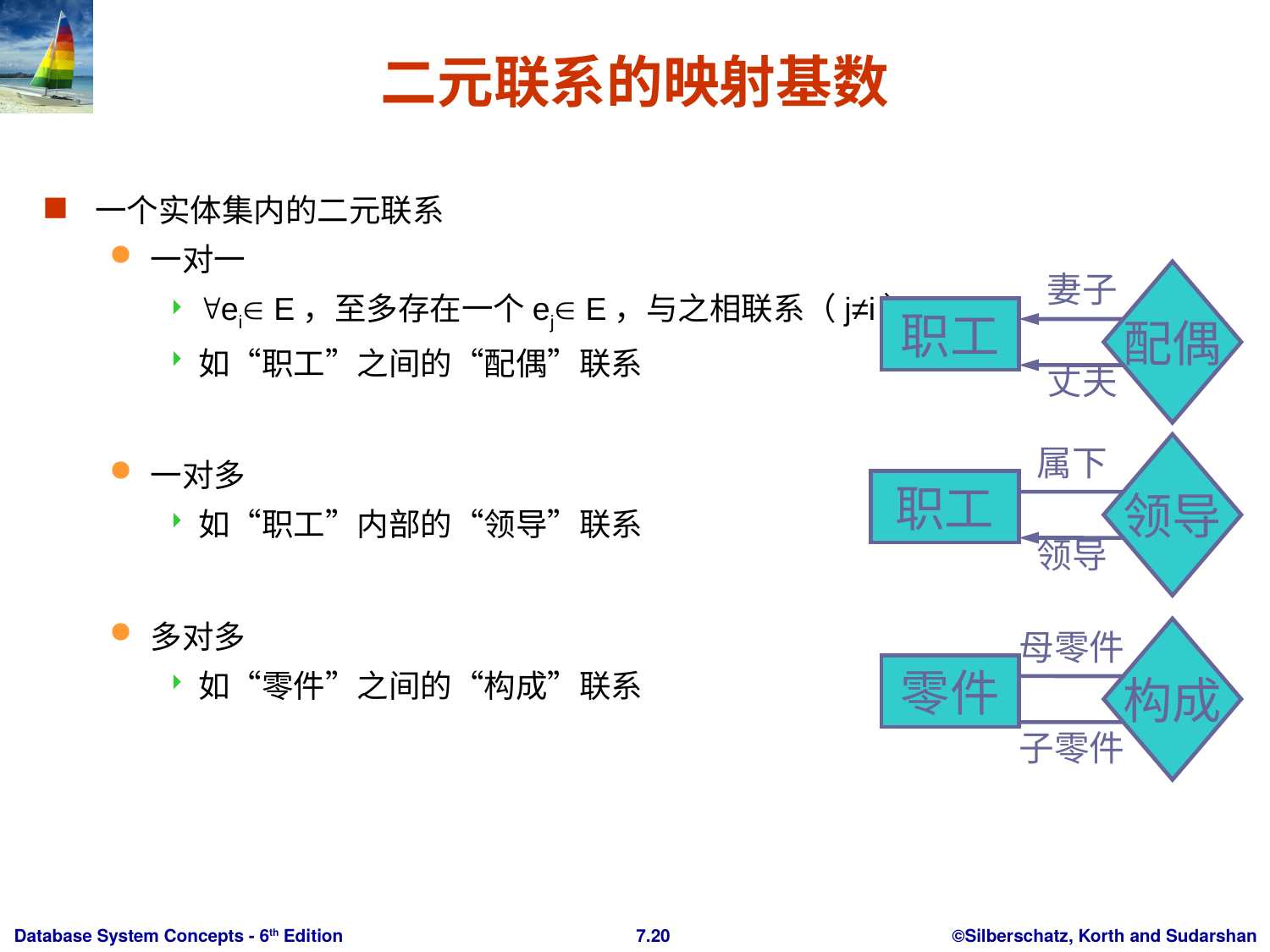

# 二元联系的映射基数
一个实体集内的二元联系
一对一
∀ei∈ E，至多存在一个ej∈ E，与之相联系（j≠i）
如“职工”之间的“配偶”联系

一对多
如“职工”内部的“领导”联系

多对多
如“零件”之间的“构成”联系
妻子
配偶
职工

丈夫

属下
领导
职工

领导

母零件
构成
零件

子零件